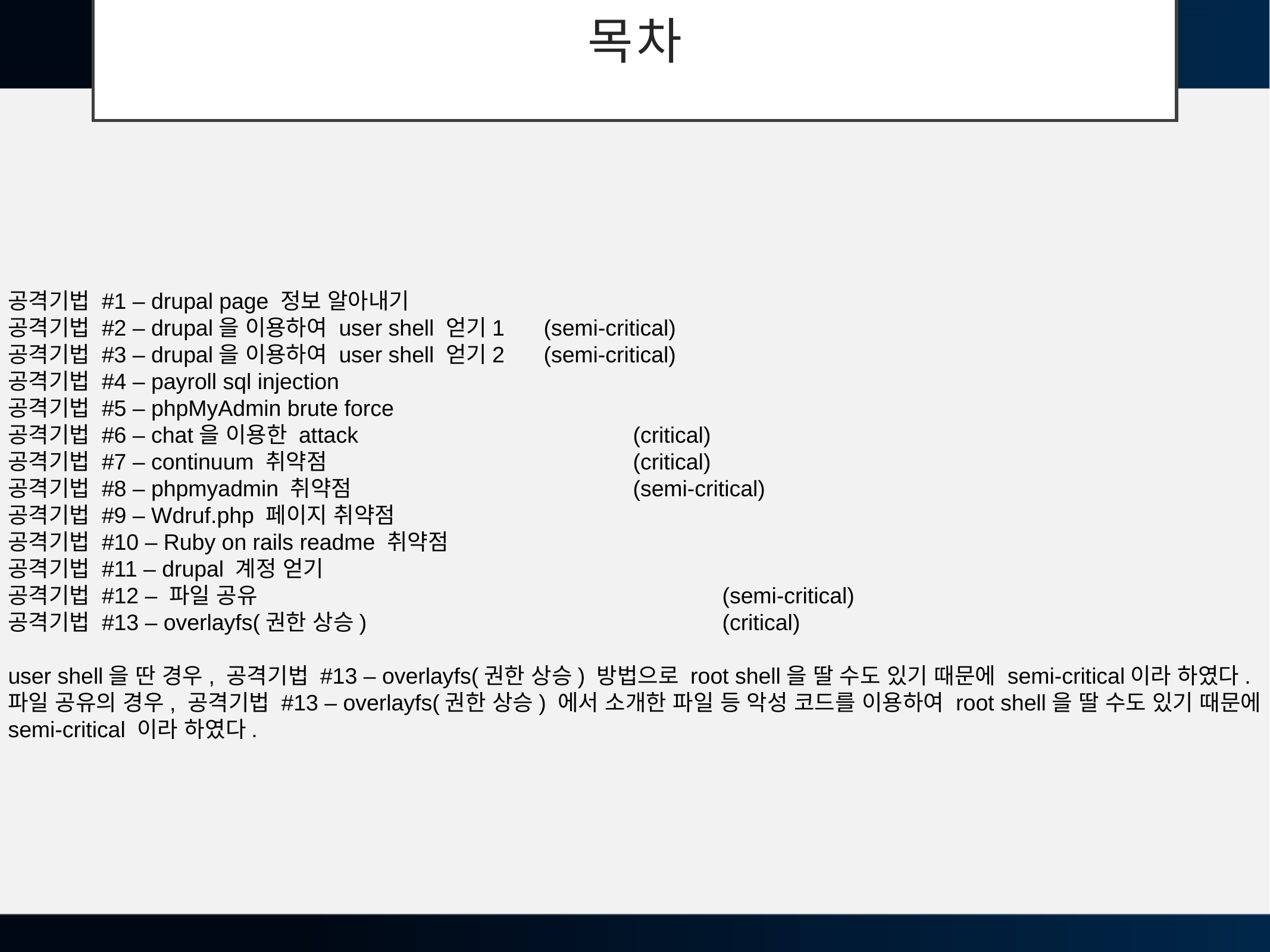

# 목차

공격기법 #1 – drupal page 정보 알아내기
공격기법 #2 – drupal을 이용하여 user shell 얻기1	(semi-critical)
공격기법 #3 – drupal을 이용하여 user shell 얻기2	(semi-critical)
공격기법 #4 – payroll sql injection
공격기법 #5 – phpMyAdmin brute force
공격기법 #6 – chat을 이용한 attack				(critical)
공격기법 #7 – continuum 취약점				(critical)
공격기법 #8 – phpmyadmin 취약점				(semi-critical)
공격기법 #9 – Wdruf.php 페이지 취약점
공격기법 #10 – Ruby on rails readme 취약점
공격기법 #11 – drupal 계정 얻기
공격기법 #12 – 파일 공유						(semi-critical)
공격기법 #13 – overlayfs(권한 상승)				(critical)

user shell을 딴 경우, 공격기법 #13 – overlayfs(권한 상승) 방법으로 root shell을 딸 수도 있기 때문에 semi-critical이라 하였다.
파일 공유의 경우, 공격기법 #13 – overlayfs(권한 상승) 에서 소개한 파일 등 악성 코드를 이용하여 root shell을 딸 수도 있기 때문에
semi-critical 이라 하였다.

1